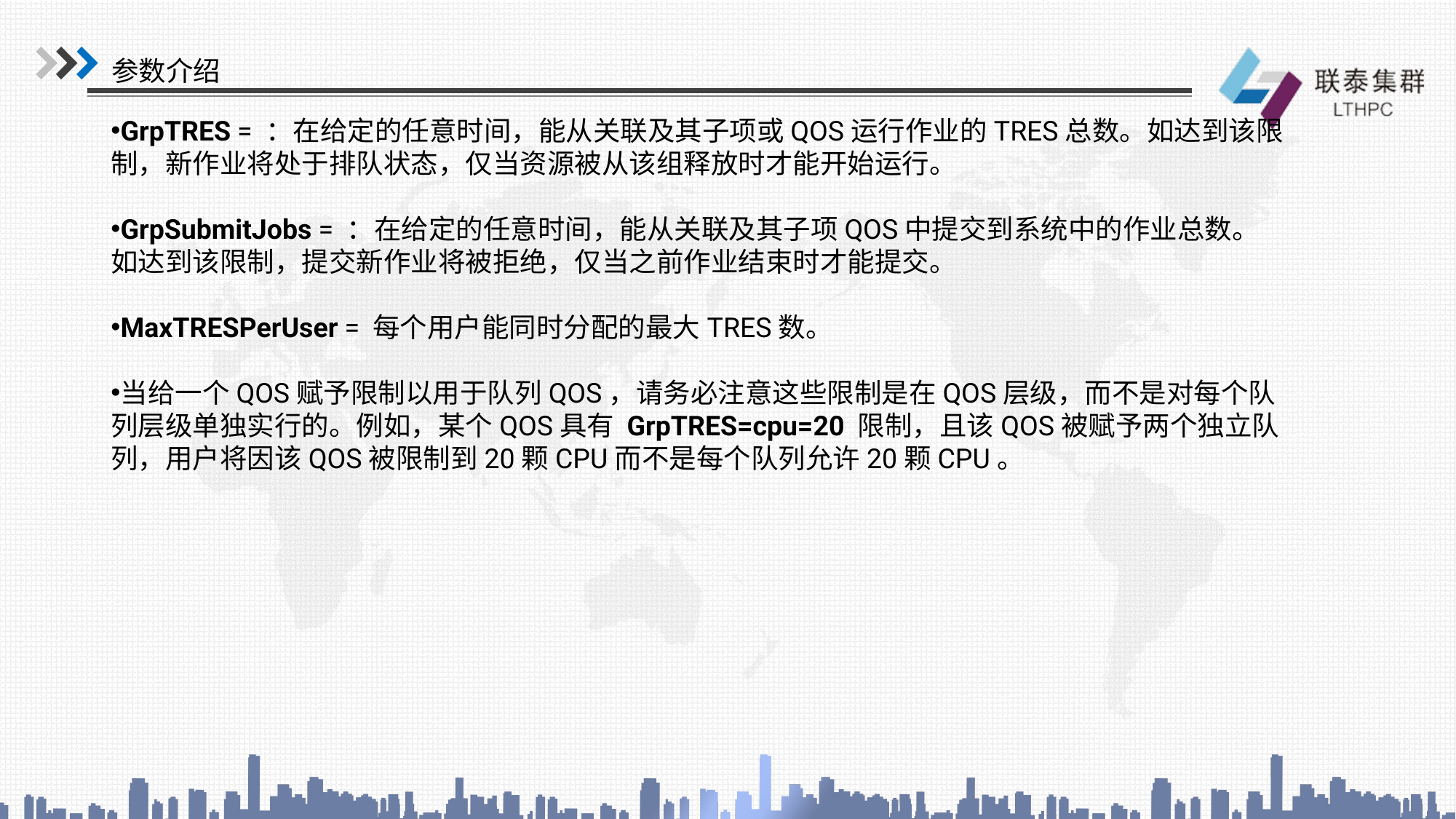

参数介绍
GrpTRES = ：在给定的任意时间，能从关联及其子项或QOS运行作业的TRES总数。如达到该限制，新作业将处于排队状态，仅当资源被从该组释放时才能开始运行。

GrpSubmitJobs = ：在给定的任意时间，能从关联及其子项QOS中提交到系统中的作业总数。如达到该限制，提交新作业将被拒绝，仅当之前作业结束时才能提交。

MaxTRESPerUser = 每个用户能同时分配的最大TRES数。

当给一个QOS赋予限制以用于队列QOS，请务必注意这些限制是在QOS层级，而不是对每个队列层级单独实行的。例如，某个QOS具有 GrpTRES=cpu=20 限制，且该QOS被赋予两个独立队列，用户将因该QOS被限制到20颗CPU而不是每个队列允许20颗CPU。